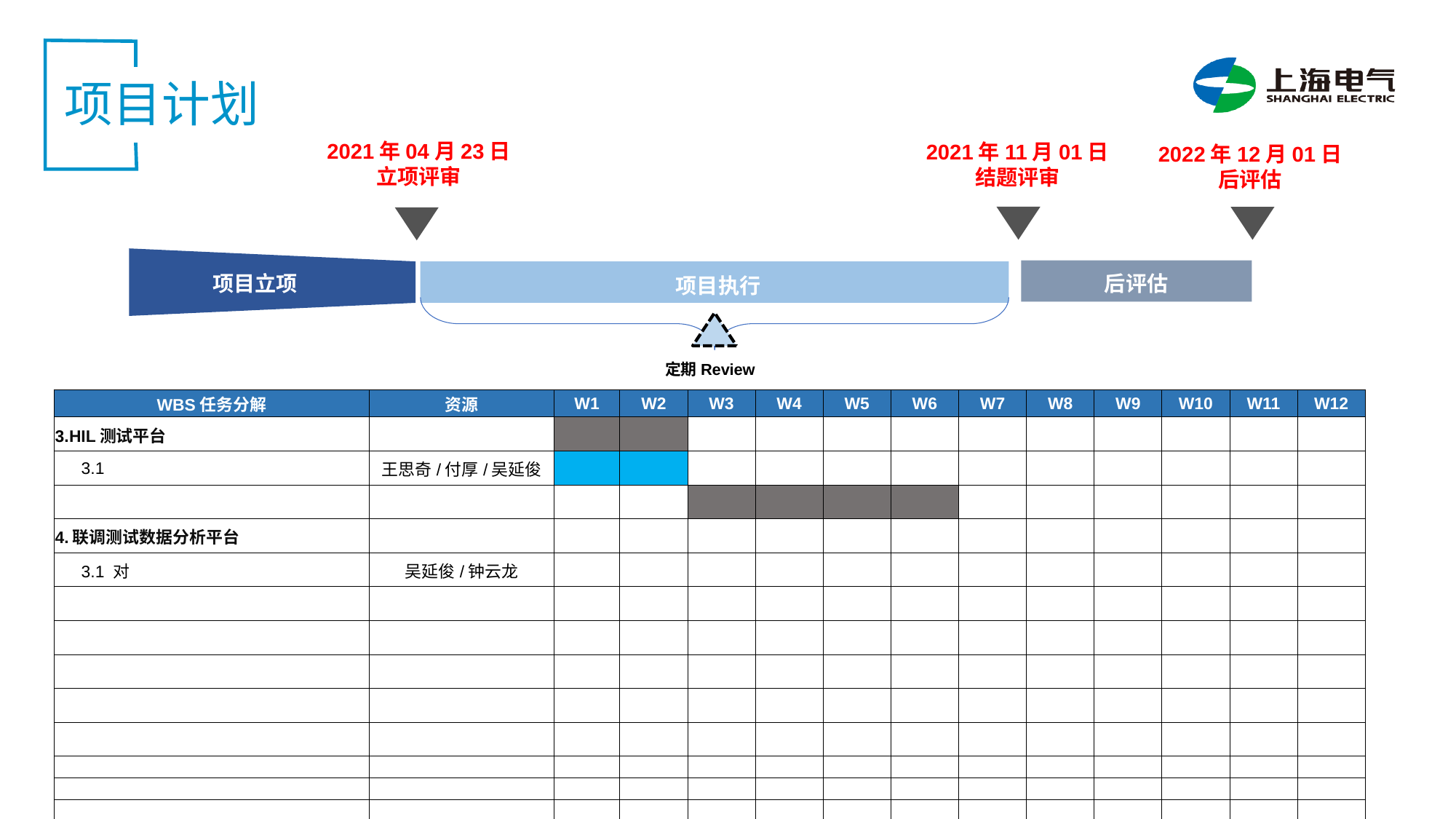

项目计划
2021年04月23日
立项评审
2021年11月01日
结题评审
2022年12月01日
后评估

项目立项
后评估
项目执行

 定期Review
| WBS任务分解 | 资源 | W1 | W2 | W3 | W4 | W5 | W6 | W7 | W8 | W9 | W10 | W11 | W12 |
| --- | --- | --- | --- | --- | --- | --- | --- | --- | --- | --- | --- | --- | --- |
| 3.HIL测试平台 |  |  |  |  |  |  |  |  |  |  |  |  |  |
| 3.1 | 王思奇/付厚/吴延俊 |  |  |  |  |  |  |  |  |  |  |  |  |
|  |  |  |  |  |  |  |  |  |  |  |  |  |  |
| 4.联调测试数据分析平台 |  |  |  |  |  |  |  |  |  |  |  |  |  |
| 3.1 对 | 吴延俊/钟云龙 |  |  |  |  |  |  |  |  |  |  |  |  |
|  |  |  |  |  |  |  |  |  |  |  |  |  |  |
|  |  |  |  |  |  |  |  |  |  |  |  |  |  |
|  |  |  |  |  |  |  |  |  |  |  |  |  |  |
|  |  |  |  |  |  |  |  |  |  |  |  |  |  |
|  |  |  |  |  |  |  |  |  |  |  |  |  |  |
|  |  |  |  |  |  |  |  |  |  |  |  |  |  |
|  |  |  |  |  |  |  |  |  |  |  |  |  |  |
|  |  |  |  |  |  |  |  |  |  |  |  |  |  |